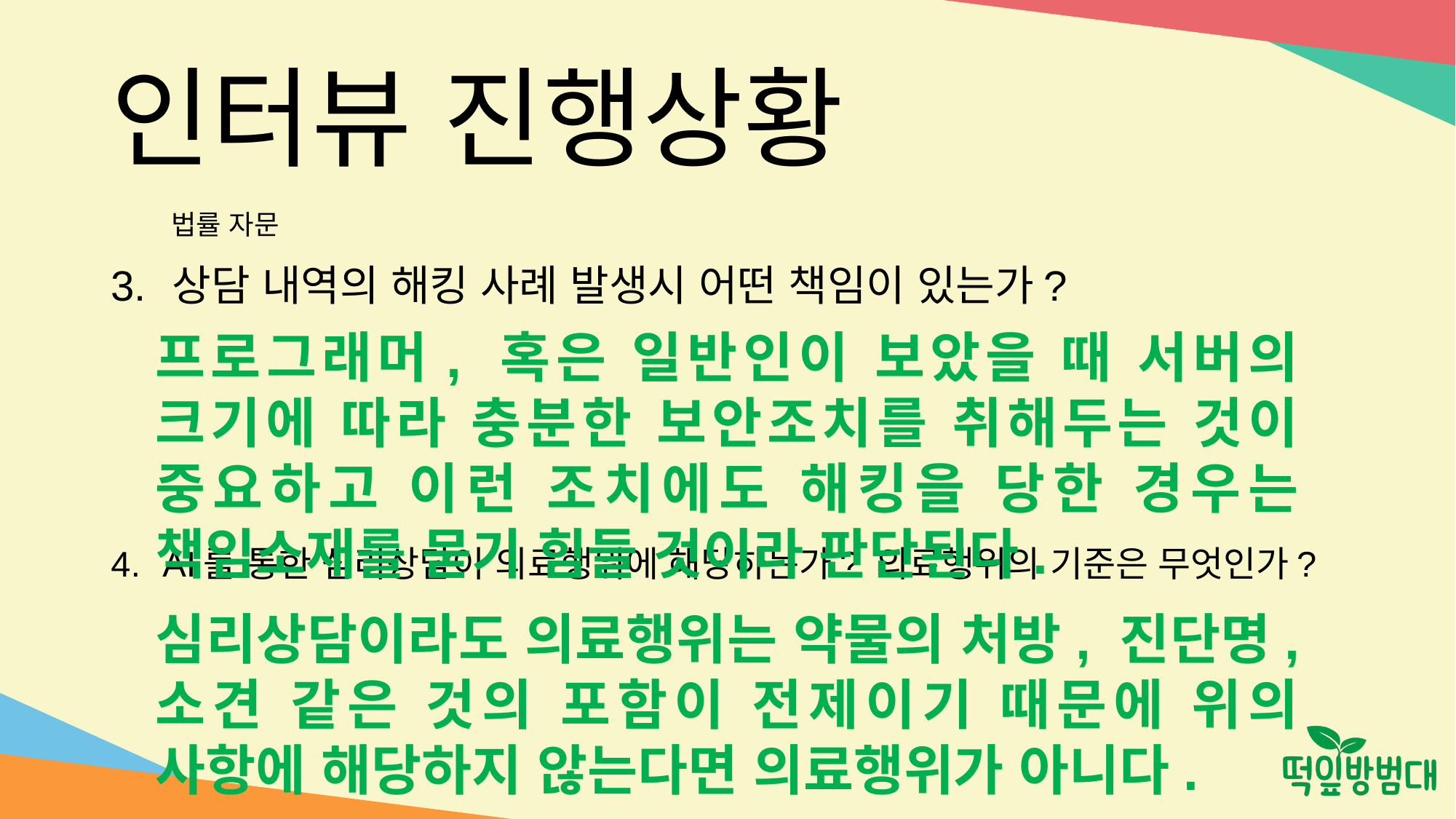

# 인터뷰 진행상황
법률 자문
상담 내역의 해킹 사례 발생시 어떤 책임이 있는가?
프로그래머, 혹은 일반인이 보았을 때 서버의 크기에 따라 충분한 보안조치를 취해두는 것이 중요하고 이런 조치에도 해킹을 당한 경우는 책임소재를 묻기 힘들 것이라 판단된다.
AI를 통한 심리상담이 의료행위에 해당하는가? 의료행위의 기준은 무엇인가?
심리상담이라도 의료행위는 약물의 처방, 진단명, 소견 같은 것의 포함이 전제이기 때문에 위의 사항에 해당하지 않는다면 의료행위가 아니다.